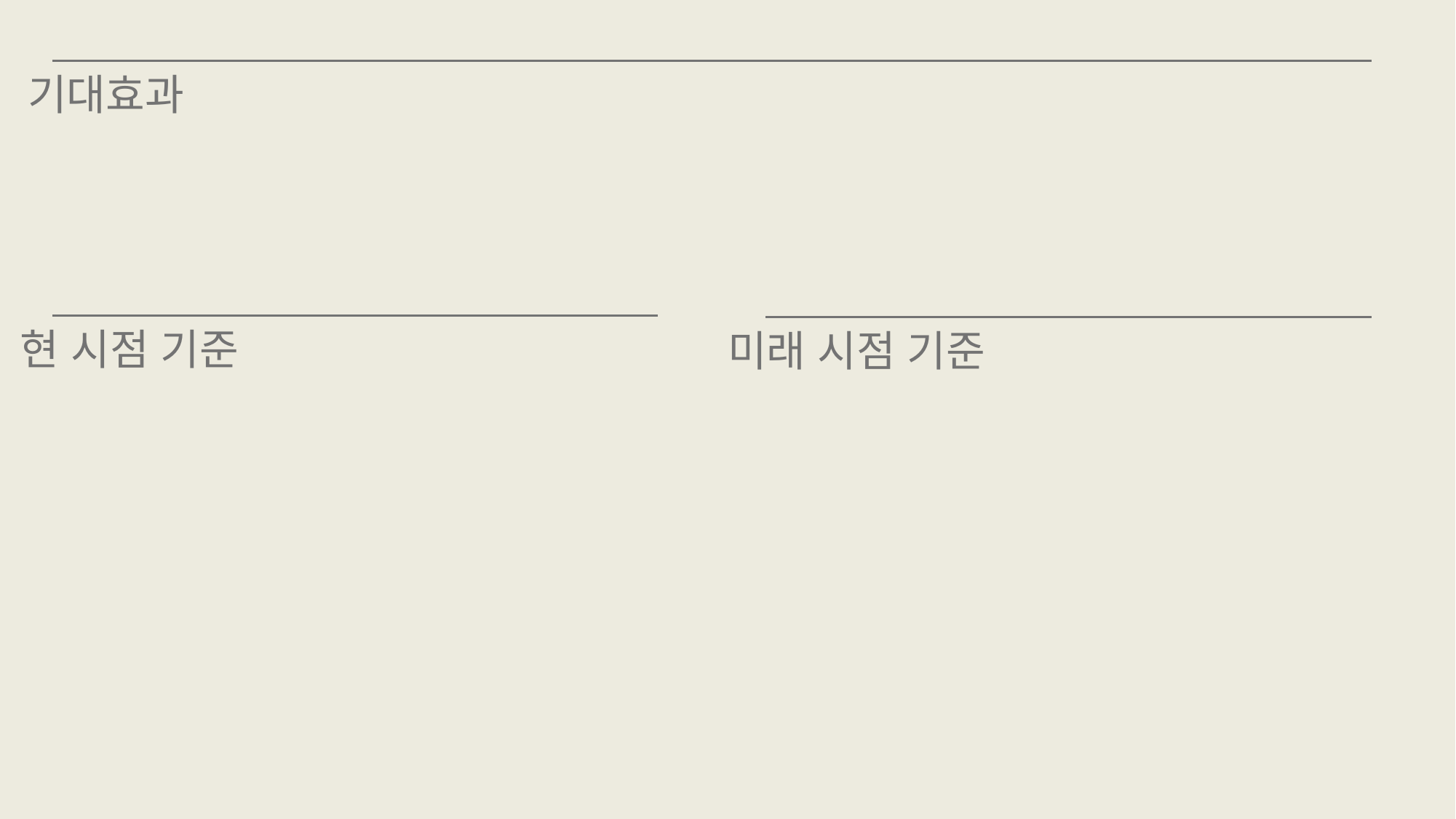

G. 기대효과
기대효과
현 시점 기준
미래 시점 기준